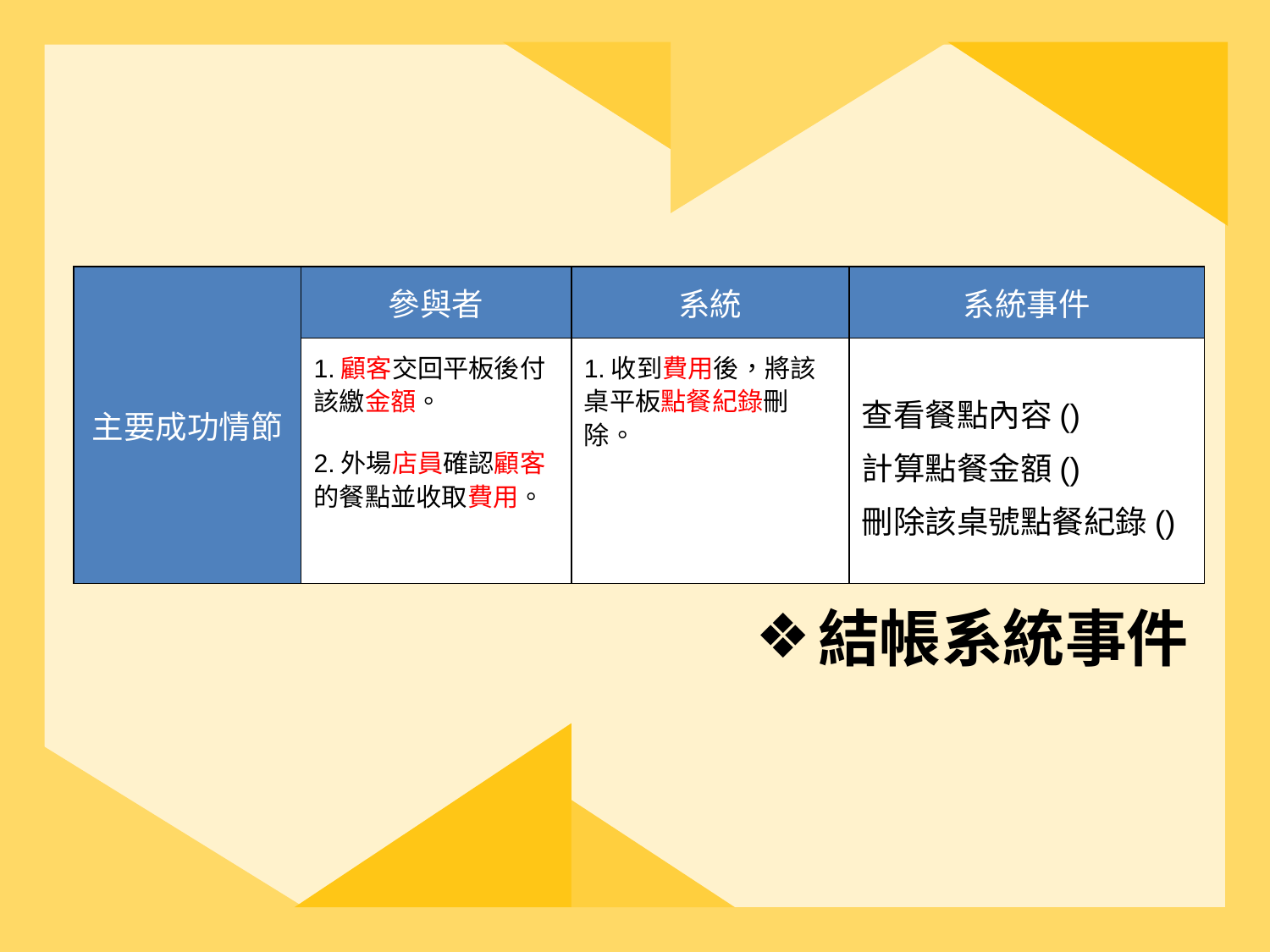

| 主要成功情節 | 參與者 | 系統 | 系統事件 |
| --- | --- | --- | --- |
|  | 1.顧客交回平板後付該繳金額。 2.外場店員確認顧客的餐點並收取費用。 | 1.收到費用後，將該桌平板點餐紀錄刪除。 | 查看餐點內容() 計算點餐金額() 刪除該桌號點餐紀錄() |
結帳系統事件